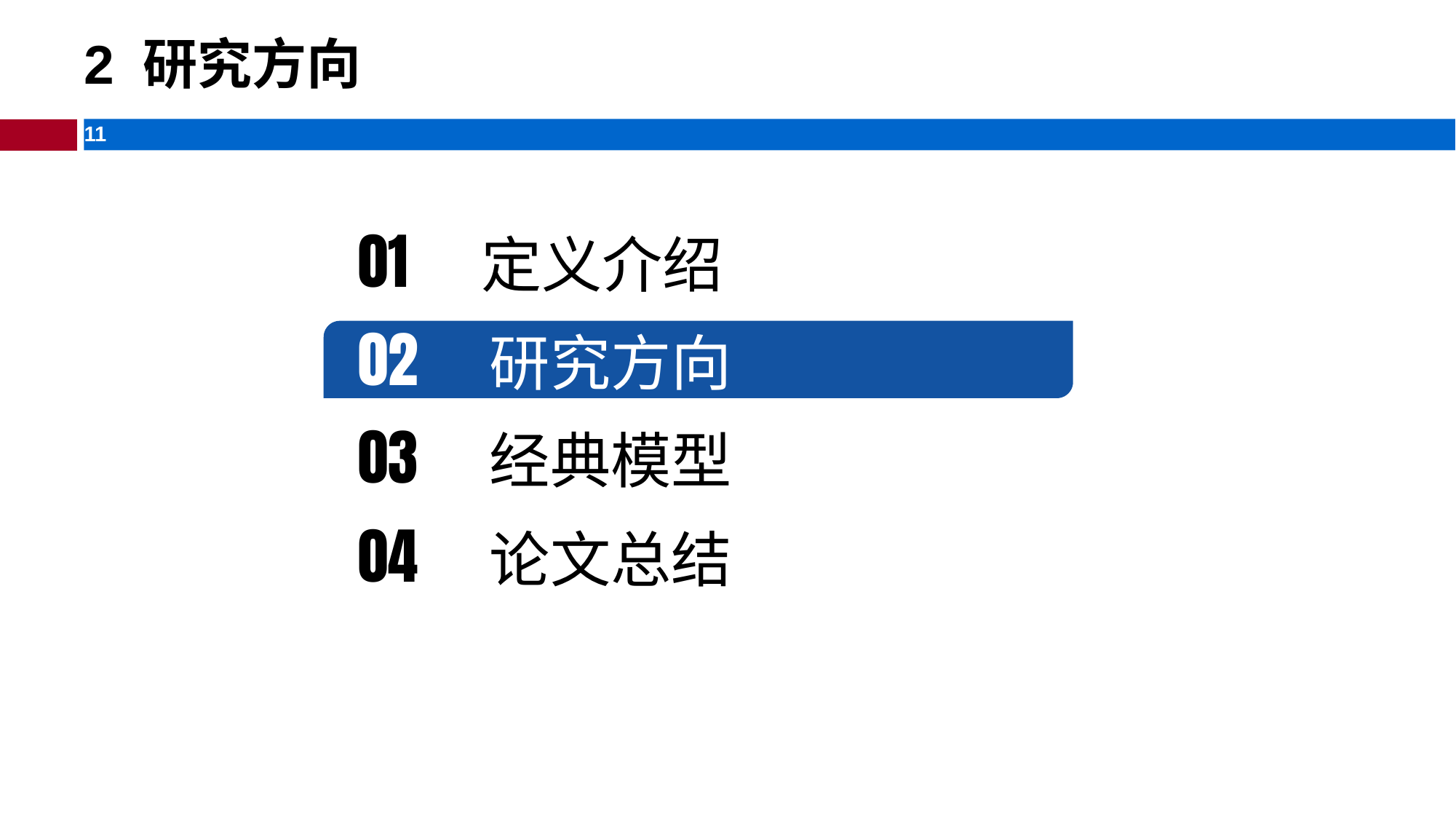

# 2 研究方向
01    定义介绍

02    研究方向
03    经典模型
04    论文总结